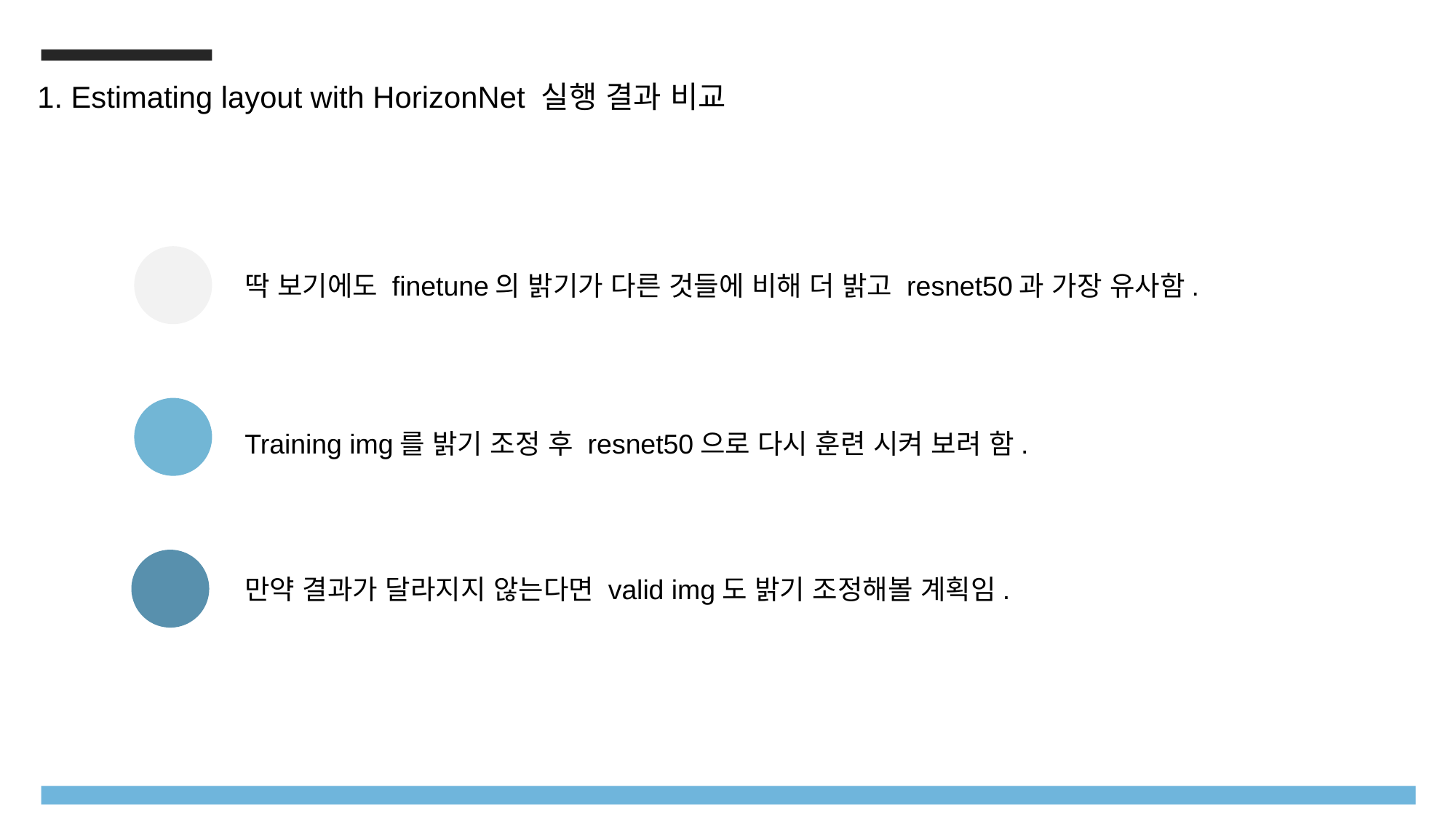

1. Estimating layout with HorizonNet 실행 결과 비교

딱 보기에도 finetune의 밝기가 다른 것들에 비해 더 밝고 resnet50과 가장 유사함.

Training img를 밝기 조정 후 resnet50으로 다시 훈련 시켜 보려 함.

만약 결과가 달라지지 않는다면 valid img도 밝기 조정해볼 계획임.